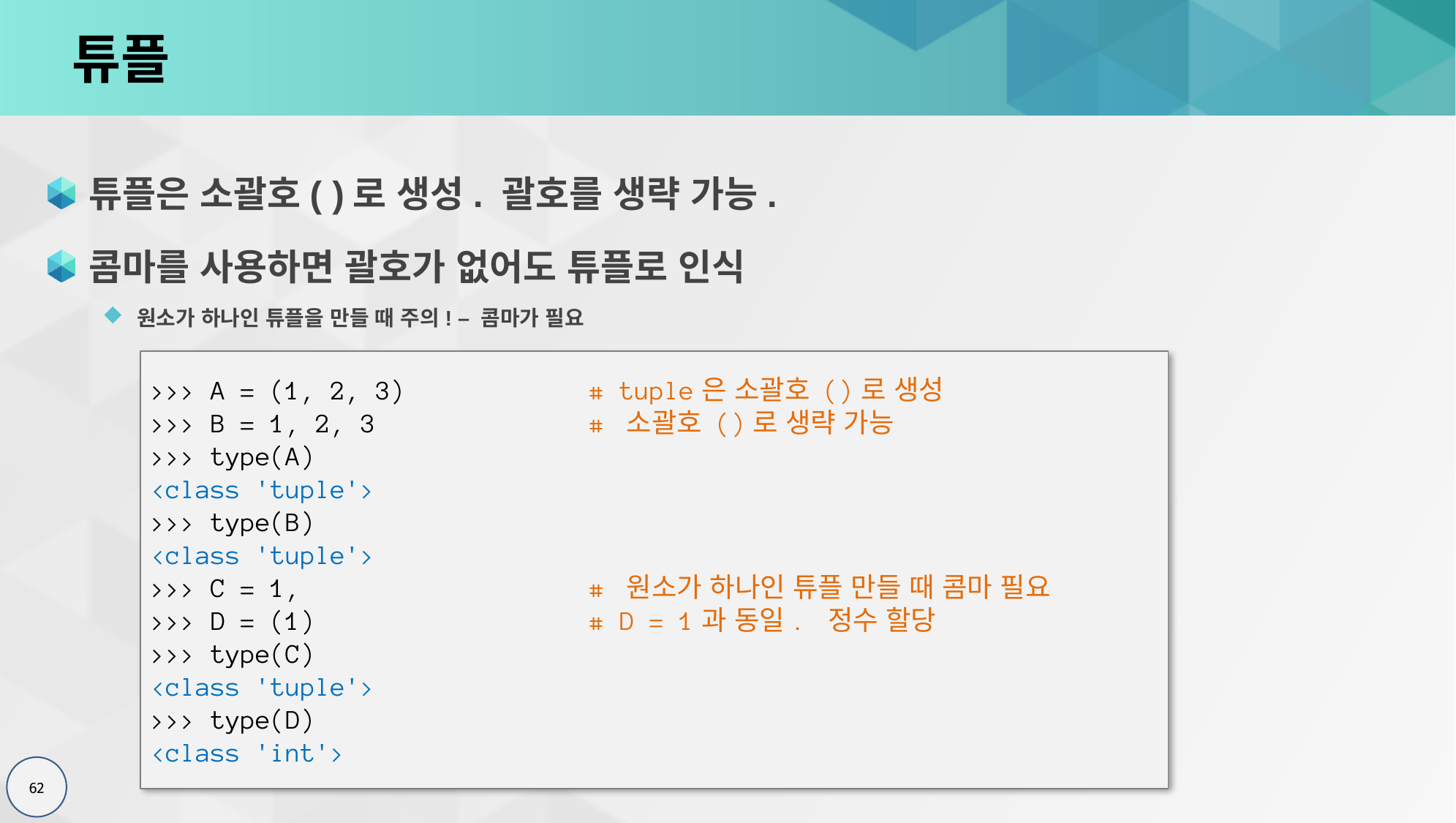

# 튜플
튜플은 소괄호( )로 생성. 괄호를 생략 가능.
콤마를 사용하면 괄호가 없어도 튜플로 인식
원소가 하나인 튜플을 만들 때 주의! – 콤마가 필요

>>> A = (1, 2, 3) 		# tuple은 소괄호 ()로 생성
>>> B = 1, 2, 3		# 소괄호 ()로 생략 가능
>>> type(A)
<class 'tuple'>
>>> type(B)
<class 'tuple'>
>>> C = 1,			# 원소가 하나인 튜플 만들 때 콤마 필요
>>> D = (1)			# D = 1과 동일. 정수 할당
>>> type(C)
<class 'tuple'>
>>> type(D)
<class 'int'>